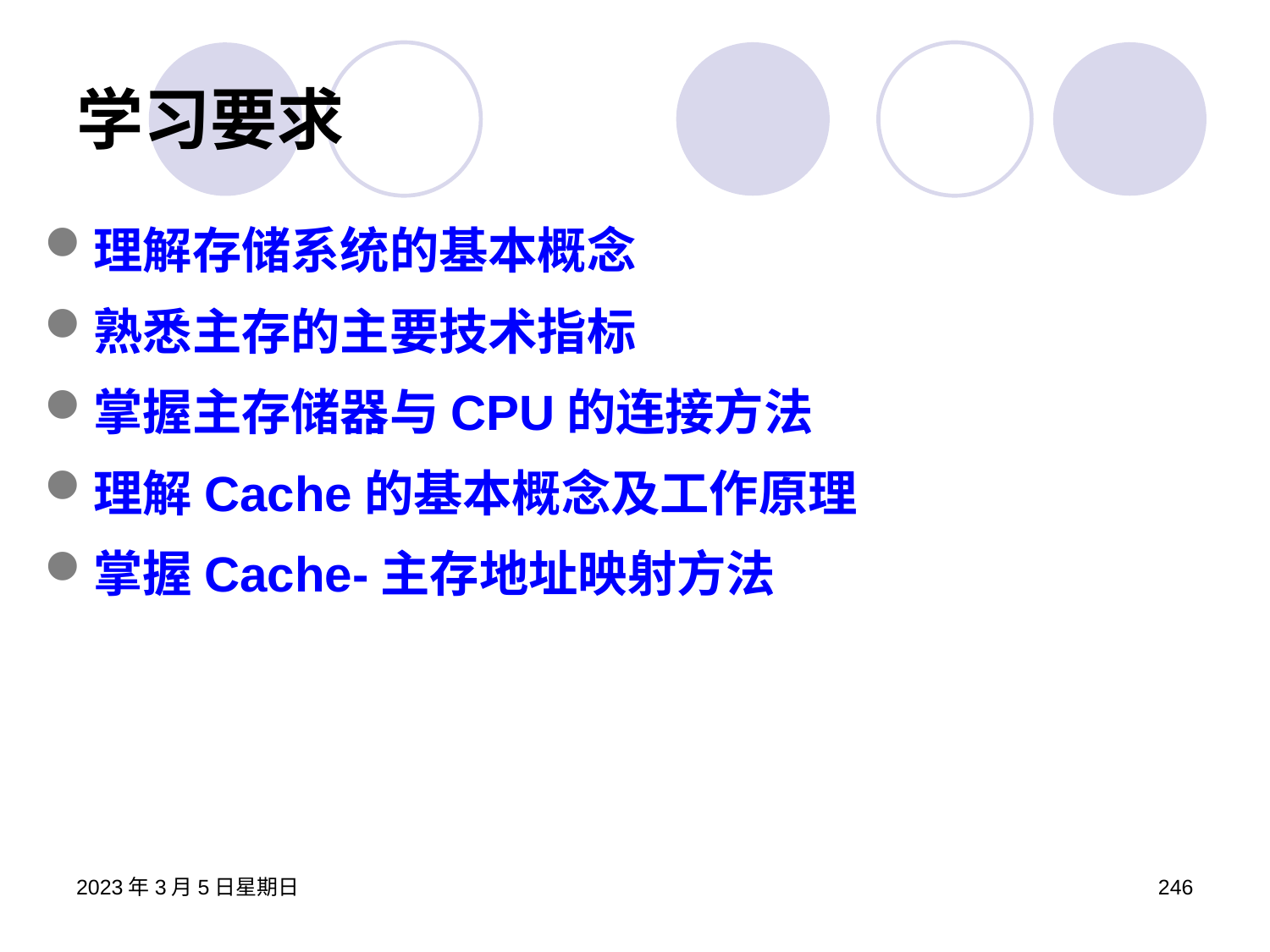

# 学习要求
理解存储系统的基本概念
熟悉主存的主要技术指标
掌握主存储器与CPU的连接方法
理解Cache的基本概念及工作原理
掌握Cache-主存地址映射方法
2023年3月5日星期日
246